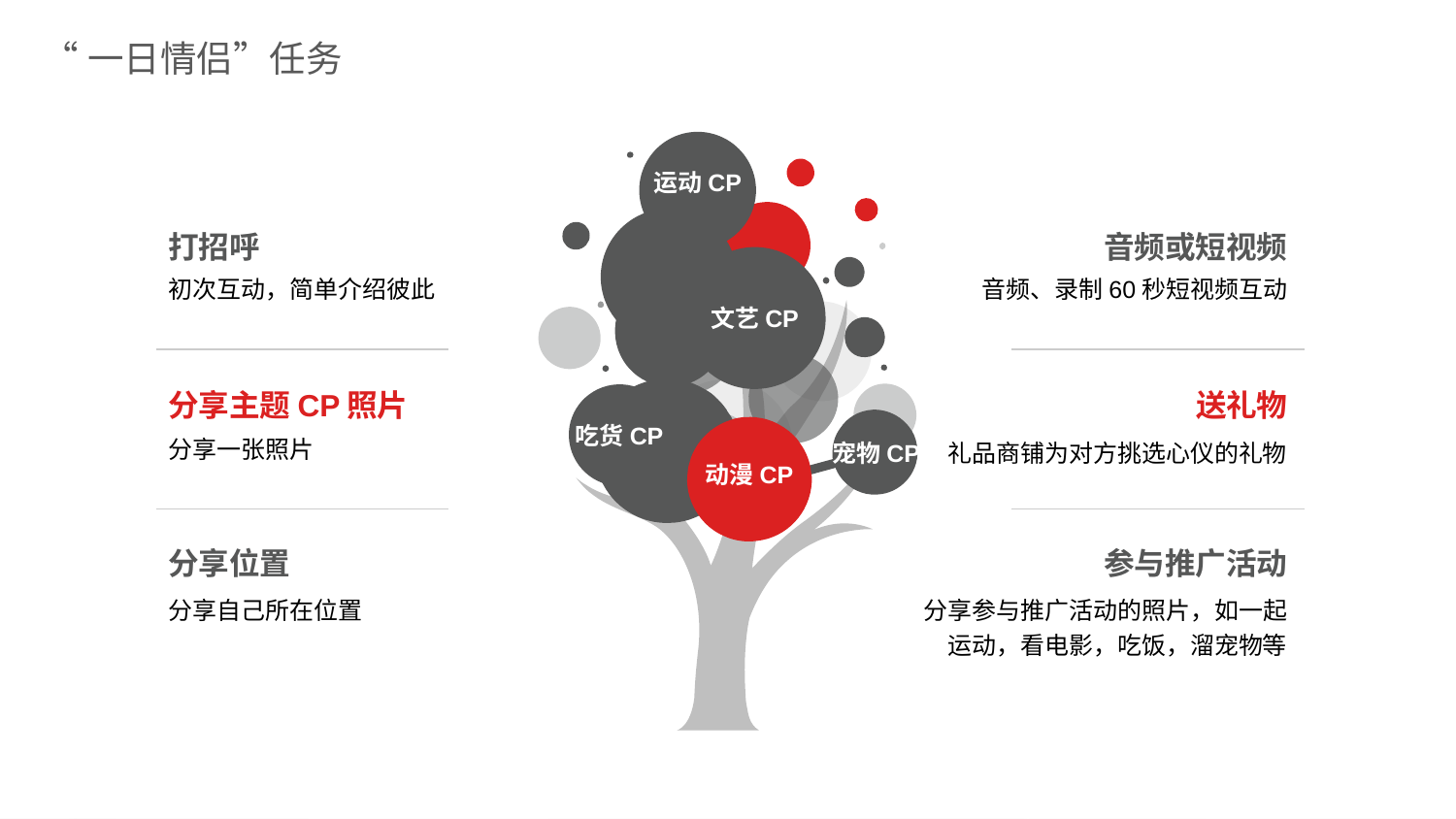

“一日情侣”任务

运动CP

文艺CP

吃货CP

宠物CP
动漫CP
打招呼
初次互动，简单介绍彼此
分享主题CP照片
分享一张照片
分享位置
分享自己所在位置
音频或短视频
音频、录制60秒短视频互动
送礼物
礼品商铺为对方挑选心仪的礼物
参与推广活动
分享参与推广活动的照片，如一起运动，看电影，吃饭，溜宠物等